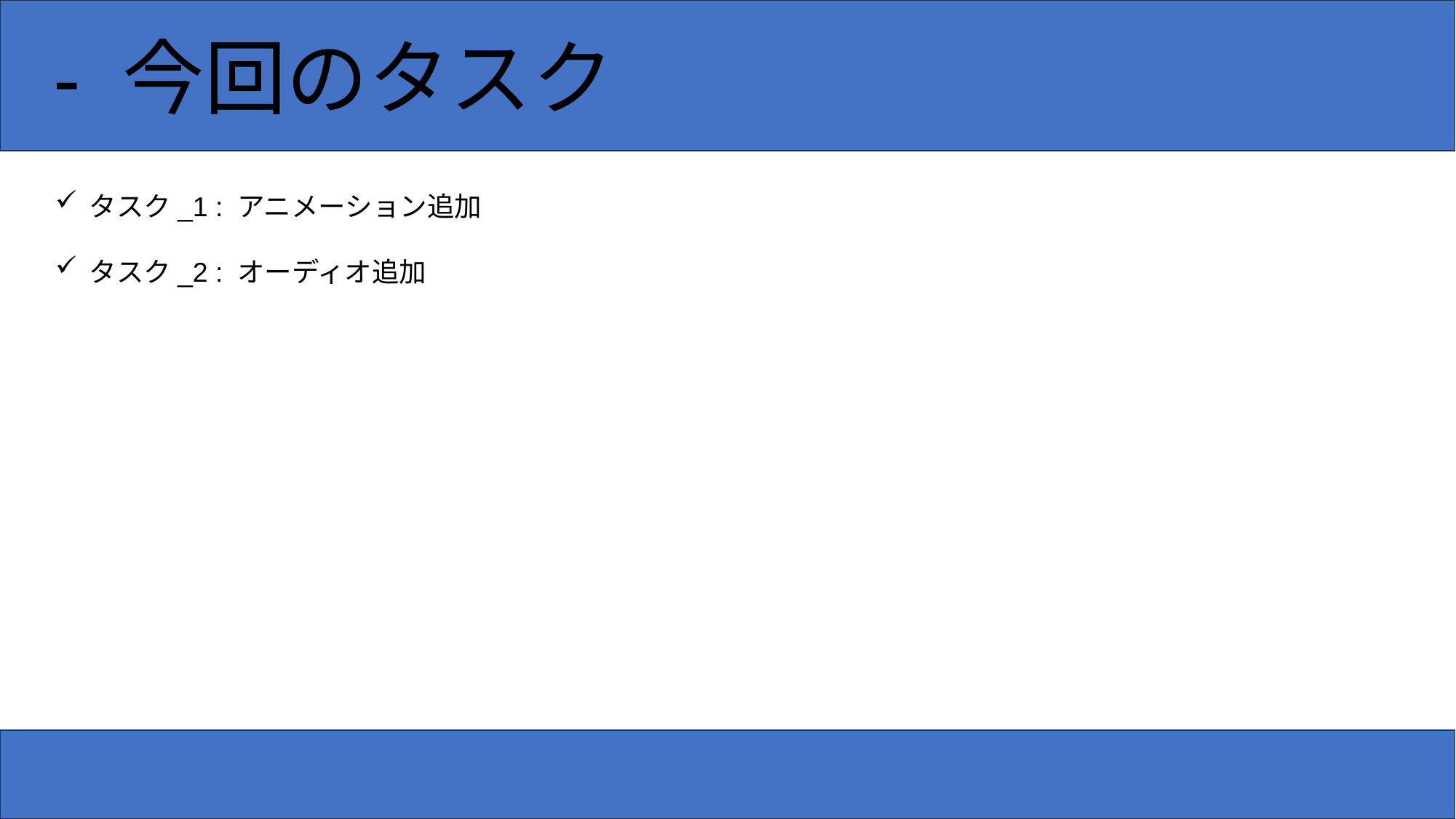

- 今回のタスク
タスク_1 : アニメーション追加
タスク_2 : オーディオ追加